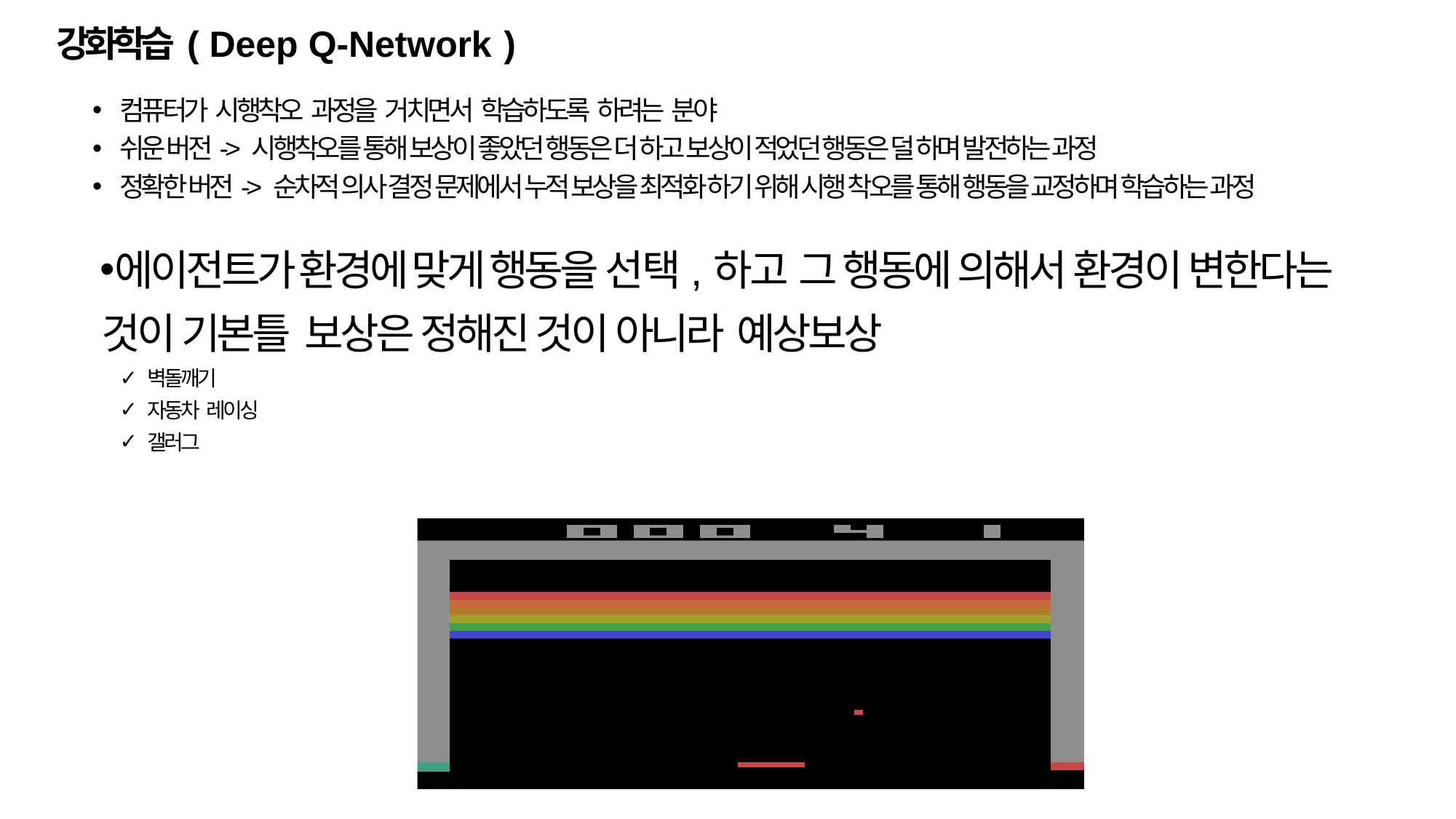

강화학습 ( Deep Q-Network )
컴퓨터가 시행착오 과정을 거치면서 학습하도록 하려는 분야
쉬운 버전-> 시행착오를 통해 보상이 좋았던 행동은 더 하고 보상이 적었던 행동은 덜 하며 발전하는 과정
정확한 버전-> 순차적 의사 결정 문제에서 누적 보상을 최적화 하기 위해 시행 착오를 통해 행동을 교정하며 학습하는 과정
에이전트가 환경에 맞게 행동을 선택,하고 그 행동에 의해서 환경이 변한다는 것이 기본틀  보상은 정해진 것이 아니라 예상보상
벽돌깨기
자동차 레이싱
갤러그